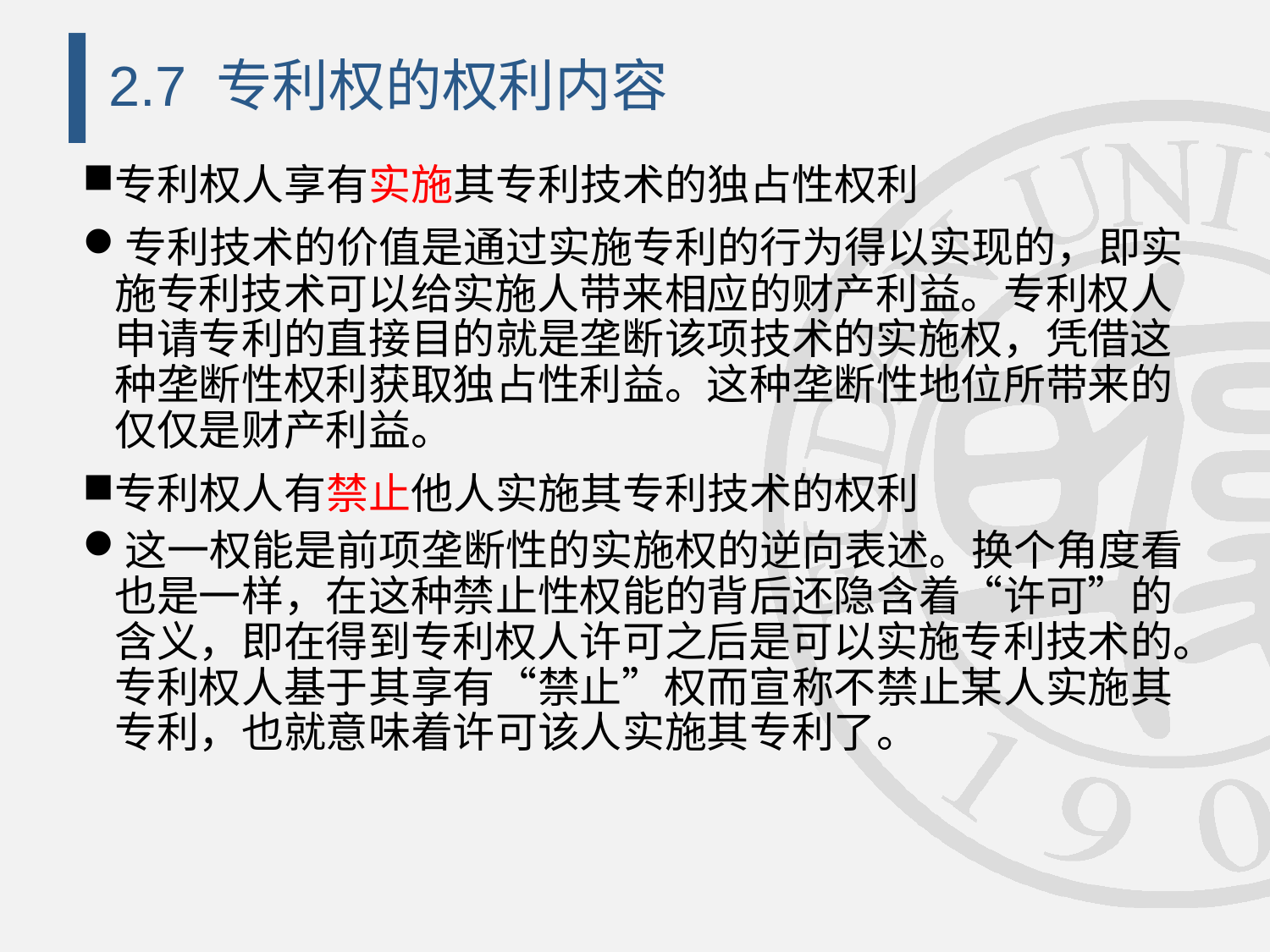

# 2.7 专利权的权利内容
专利权人享有实施其专利技术的独占性权利
专利技术的价值是通过实施专利的行为得以实现的，即实施专利技术可以给实施人带来相应的财产利益。专利权人申请专利的直接目的就是垄断该项技术的实施权，凭借这种垄断性权利获取独占性利益。这种垄断性地位所带来的仅仅是财产利益。
专利权人有禁止他人实施其专利技术的权利
这一权能是前项垄断性的实施权的逆向表述。换个角度看也是一样，在这种禁止性权能的背后还隐含着“许可”的含义，即在得到专利权人许可之后是可以实施专利技术的。专利权人基于其享有“禁止”权而宣称不禁止某人实施其专利，也就意味着许可该人实施其专利了。